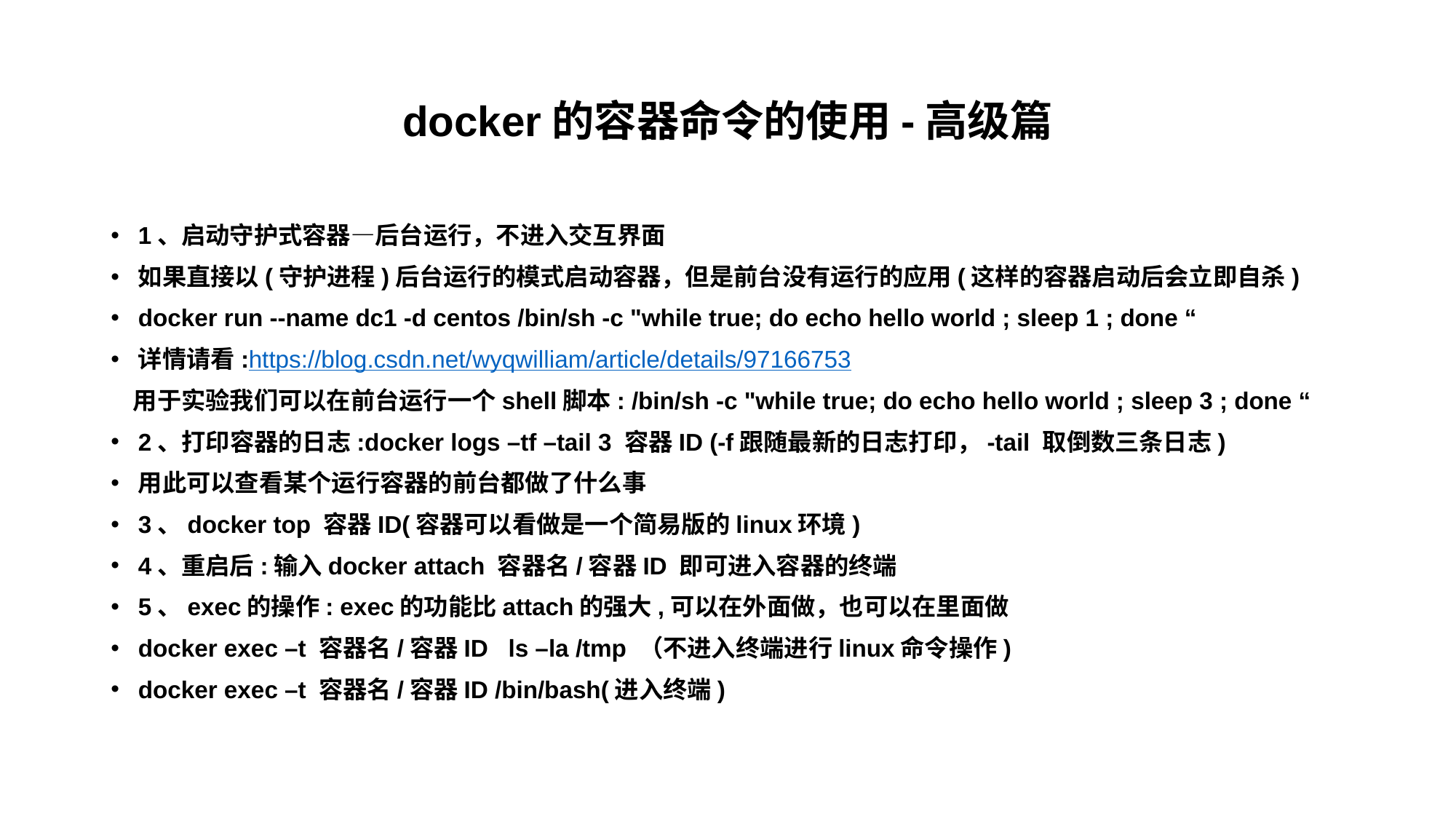

# docker的容器命令的使用-高级篇
1、启动守护式容器—后台运行，不进入交互界面
如果直接以(守护进程)后台运行的模式启动容器，但是前台没有运行的应用(这样的容器启动后会立即自杀)
docker run --name dc1 -d centos /bin/sh -c "while true; do echo hello world ; sleep 1 ; done “
详情请看:https://blog.csdn.net/wyqwilliam/article/details/97166753
   用于实验我们可以在前台运行一个shell脚本: /bin/sh -c "while true; do echo hello world ; sleep 3 ; done “
2、打印容器的日志:docker logs –tf –tail 3 容器ID (-f跟随最新的日志打印，-tail 取倒数三条日志)
用此可以查看某个运行容器的前台都做了什么事
3、docker top 容器ID(容器可以看做是一个简易版的linux环境)
4、重启后:输入docker attach 容器名/容器ID 即可进入容器的终端
5、exec的操作: exec的功能比attach的强大,可以在外面做，也可以在里面做
docker exec –t 容器名/容器ID   ls –la /tmp （不进入终端进行linux命令操作)
docker exec –t 容器名/容器ID /bin/bash(进入终端)